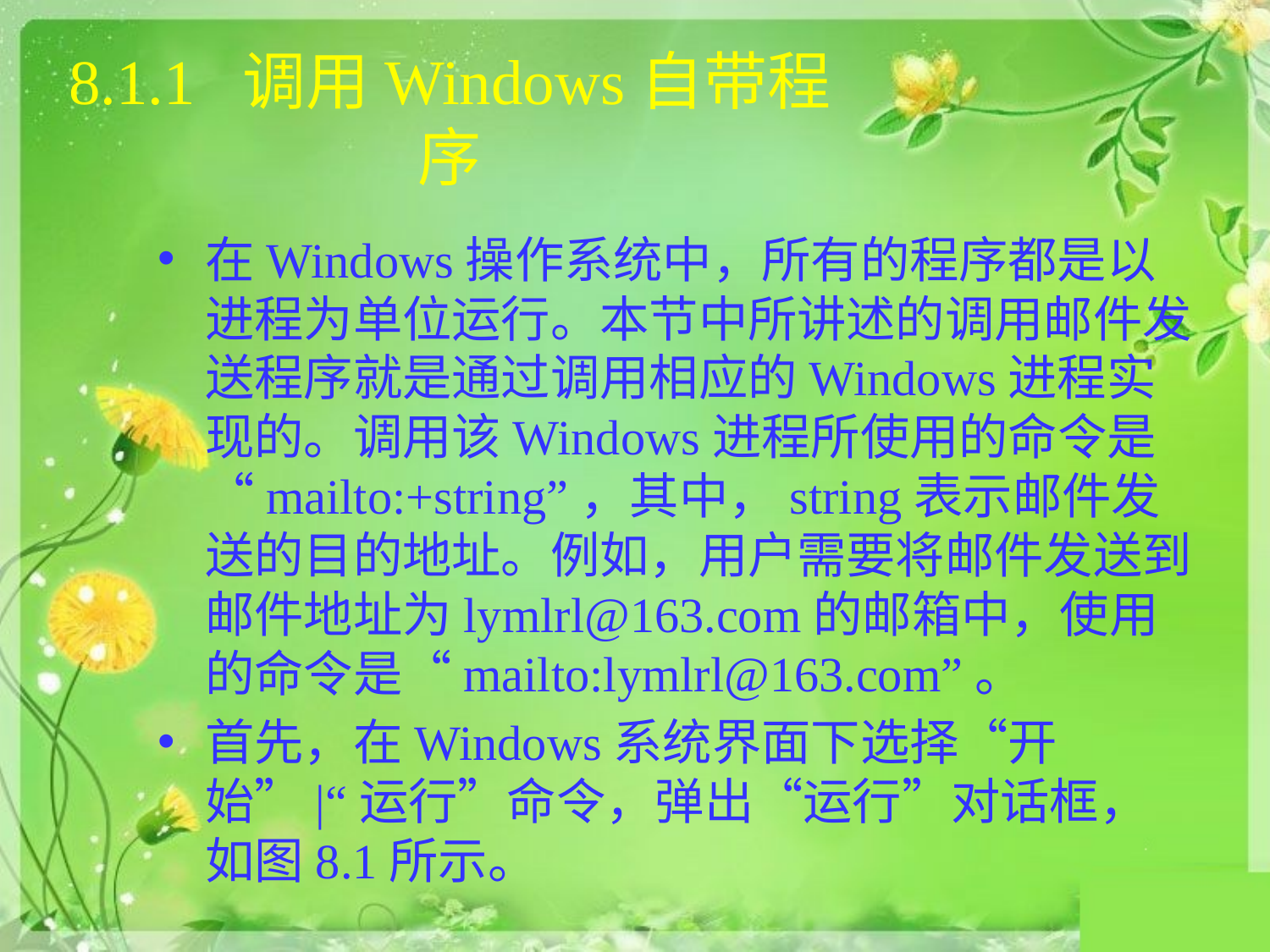

# 8.1.1  调用Windows自带程序
在Windows操作系统中，所有的程序都是以进程为单位运行。本节中所讲述的调用邮件发送程序就是通过调用相应的Windows进程实现的。调用该Windows进程所使用的命令是“mailto:+string”，其中，string表示邮件发送的目的地址。例如，用户需要将邮件发送到邮件地址为lymlrl@163.com的邮箱中，使用的命令是“mailto:lymlrl@163.com”。
首先，在Windows系统界面下选择“开始”|“运行”命令，弹出“运行”对话框，如图8.1所示。